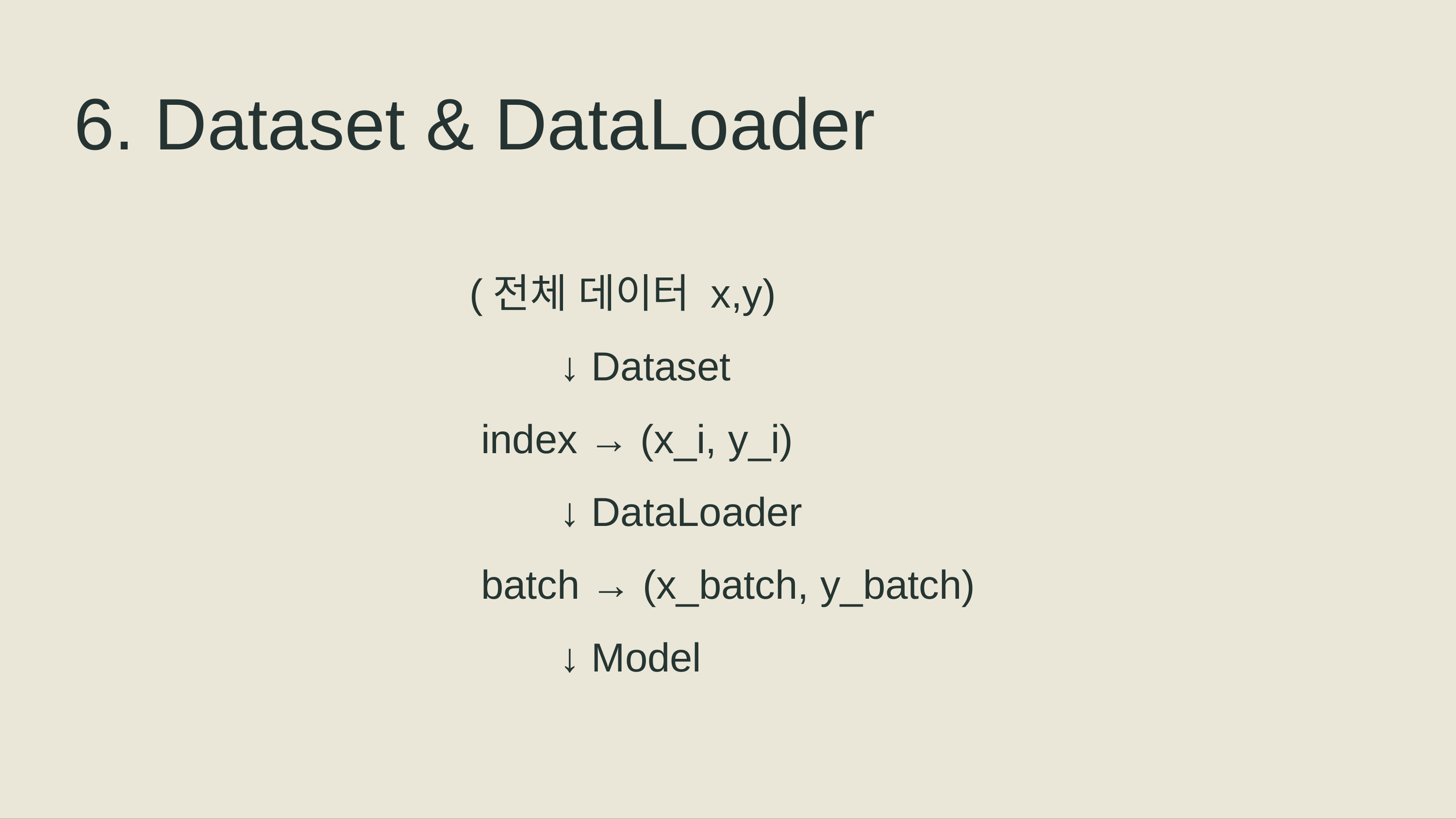

# 6. Dataset & DataLoader
(전체 데이터 x,y)
        ↓ Dataset
 index → (x_i, y_i)
        ↓ DataLoader
 batch → (x_batch, y_batch)
        ↓ Model